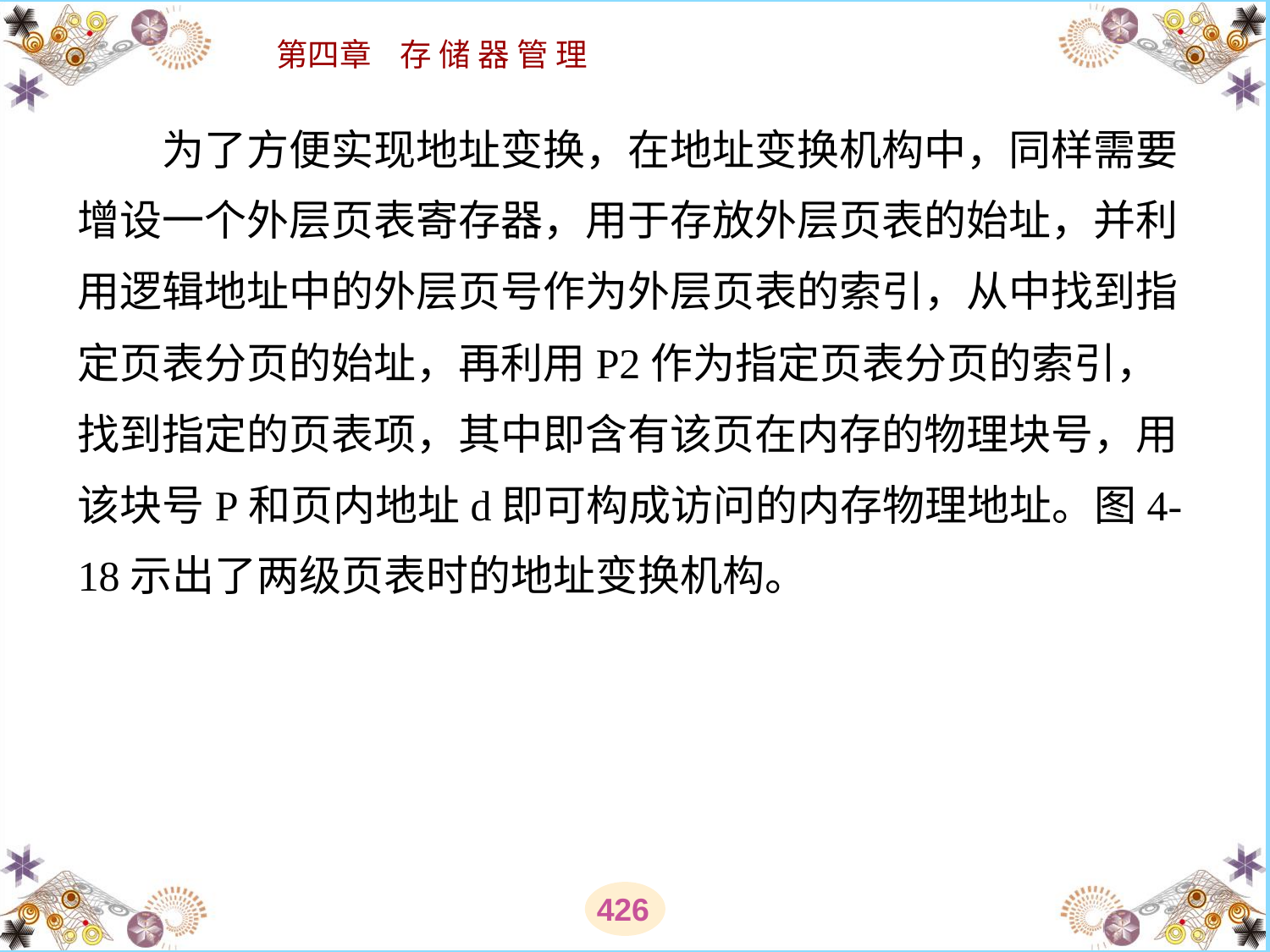

# 为了方便实现地址变换，在地址变换机构中，同样需要增设一个外层页表寄存器，用于存放外层页表的始址，并利用逻辑地址中的外层页号作为外层页表的索引，从中找到指定页表分页的始址，再利用P2作为指定页表分页的索引，找到指定的页表项，其中即含有该页在内存的物理块号，用该块号P和页内地址d即可构成访问的内存物理地址。图4-18示出了两级页表时的地址变换机构。